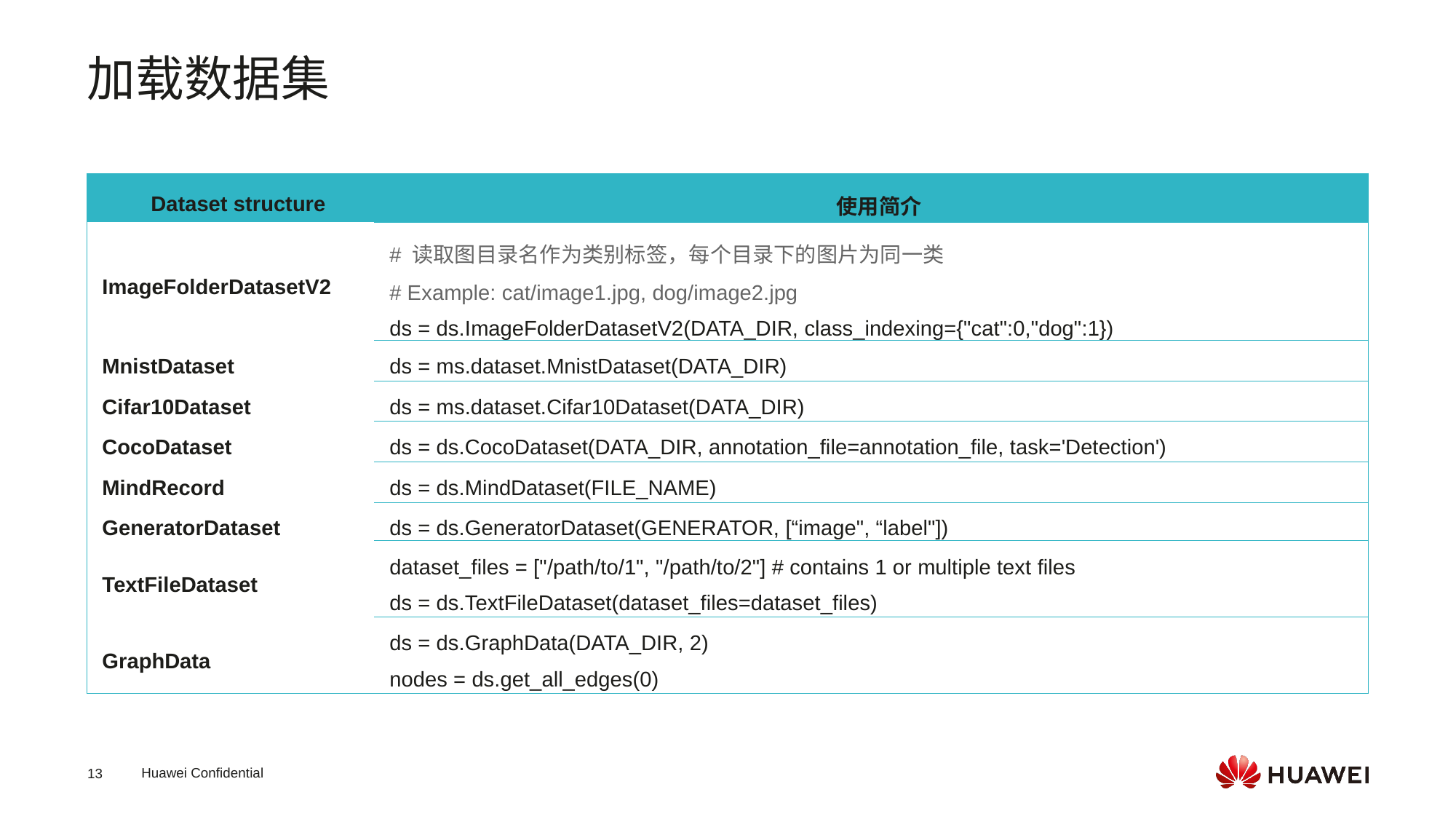

加载数据集
| Dataset structure | 使用简介 |
| --- | --- |
| ImageFolderDatasetV2 | # 读取图目录名作为类别标签，每个目录下的图片为同一类 # Example: cat/image1.jpg, dog/image2.jpg ds = ds.ImageFolderDatasetV2(DATA\_DIR, class\_indexing={"cat":0,"dog":1}) |
| MnistDataset | ds = ms.dataset.MnistDataset(DATA\_DIR) |
| Cifar10Dataset | ds = ms.dataset.Cifar10Dataset(DATA\_DIR) |
| CocoDataset | ds = ds.CocoDataset(DATA\_DIR, annotation\_file=annotation\_file, task='Detection') |
| MindRecord | ds = ds.MindDataset(FILE\_NAME) |
| GeneratorDataset | ds = ds.GeneratorDataset(GENERATOR, [“image", “label"]) |
| TextFileDataset | dataset\_files = ["/path/to/1", "/path/to/2"] # contains 1 or multiple text files ds = ds.TextFileDataset(dataset\_files=dataset\_files) |
| GraphData | ds = ds.GraphData(DATA\_DIR, 2) nodes = ds.get\_all\_edges(0) |